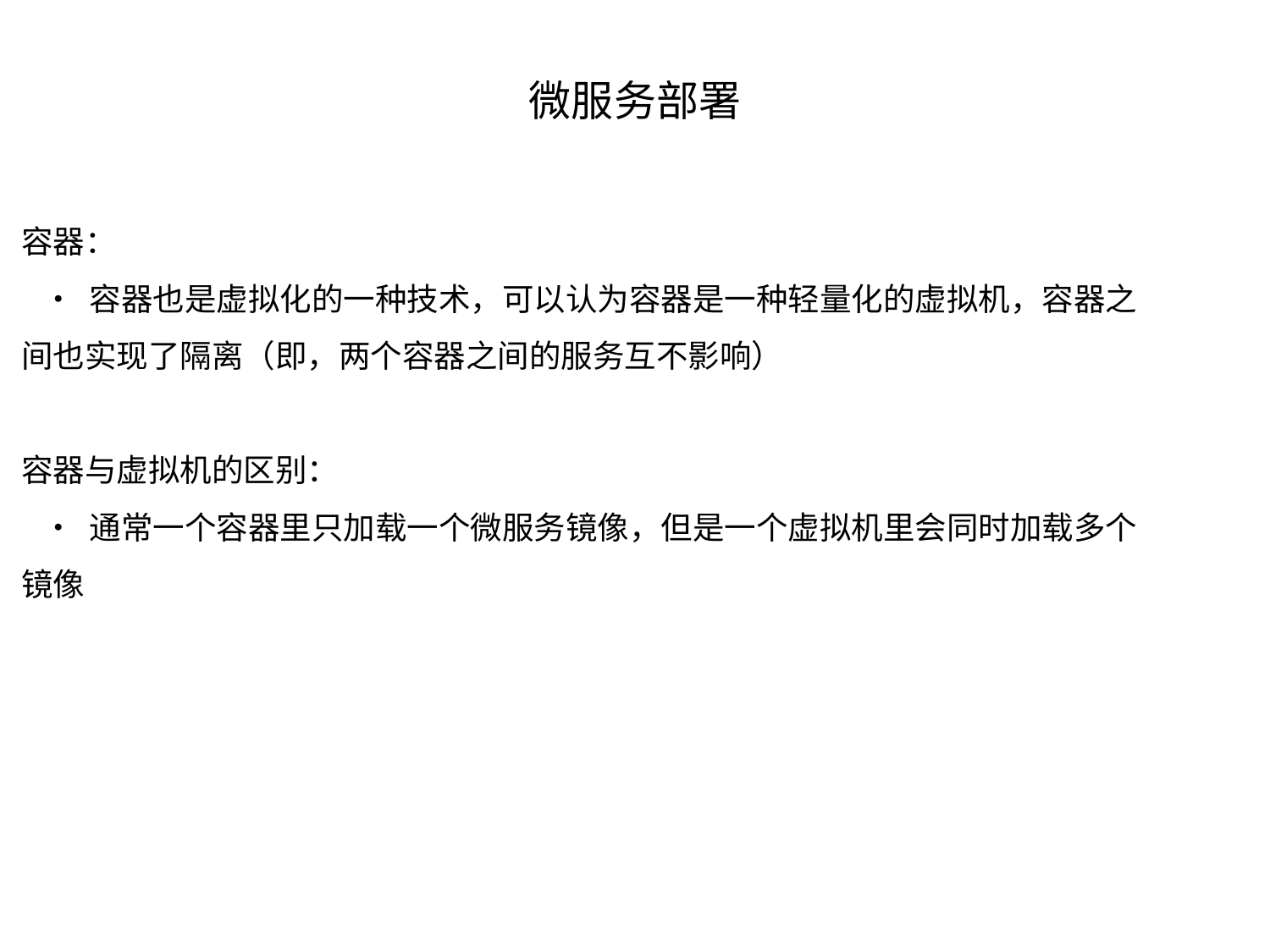

# 微服务部署
容器：
   • 容器也是虚拟化的一种技术，可以认为容器是一种轻量化的虚拟机，容器之间也实现了隔离（即，两个容器之间的服务互不影响）

容器与虚拟机的区别：
   • 通常一个容器里只加载一个微服务镜像，但是一个虚拟机里会同时加载多个镜像